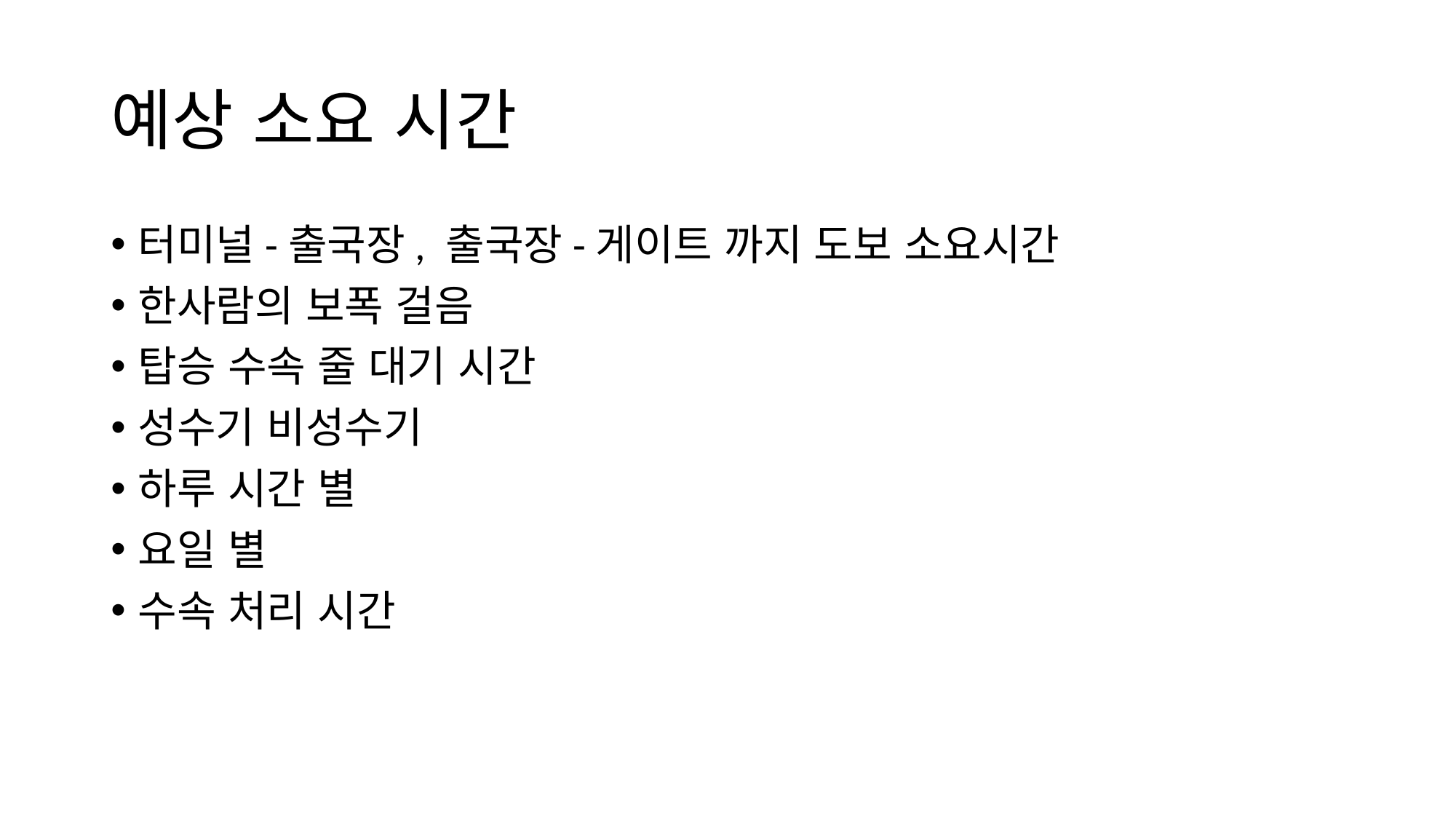

# 예상 소요 시간
터미널-출국장, 출국장-게이트 까지 도보 소요시간
한사람의 보폭 걸음
탑승 수속 줄 대기 시간
성수기 비성수기
하루 시간 별
요일 별
수속 처리 시간